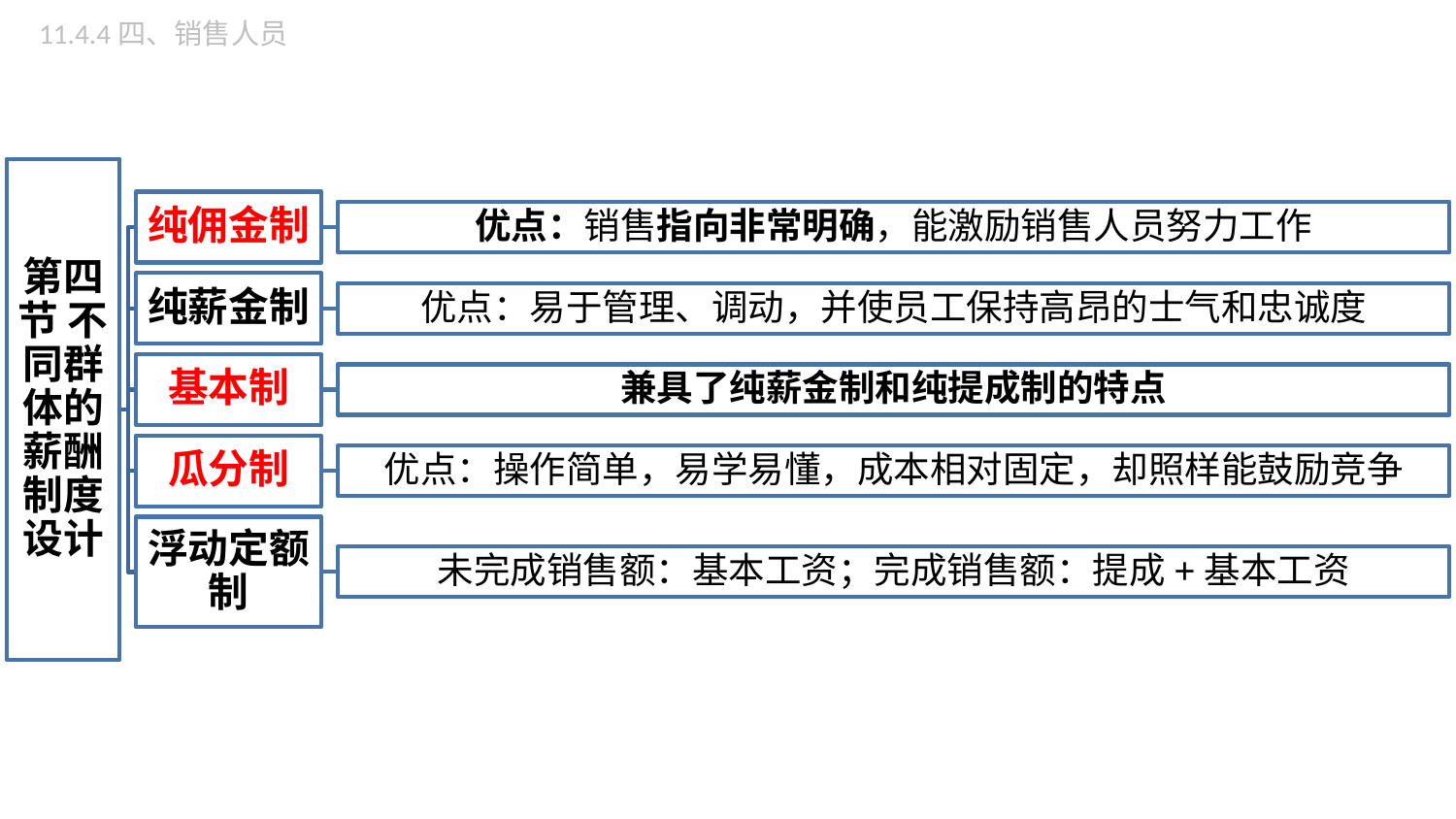

第四节 不同群体的薪酬制度设计
纯佣金制
优点：销售指向非常明确，能激励销售人员努力工作
纯薪金制
优点：易于管理、调动，并使员工保持高昂的士气和忠诚度
基本制
兼具了纯薪金制和纯提成制的特点
瓜分制
优点：操作简单，易学易懂，成本相对固定，却照样能鼓励竞争
浮动定额制
未完成销售额：基本工资；完成销售额：提成+基本工资
11.4.4四、销售人员
多题型